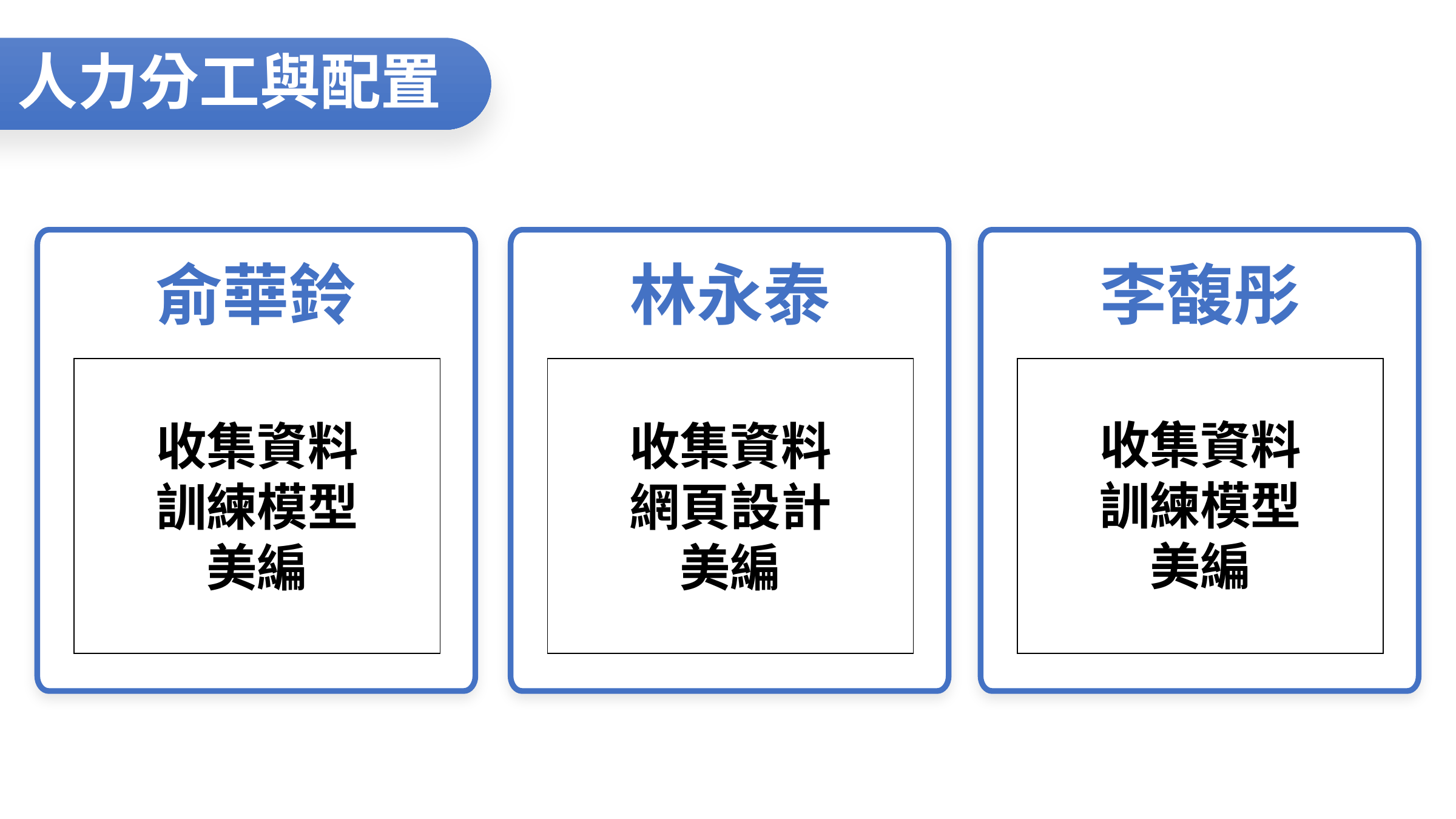

人力分工與配置

Ｄ
俞華鈴
收集資料
訓練模型
美編

Ｄ
林永泰
收集資料
網頁設計
美編

Ｄ
李馥彤
收集資料
訓練模型
美編